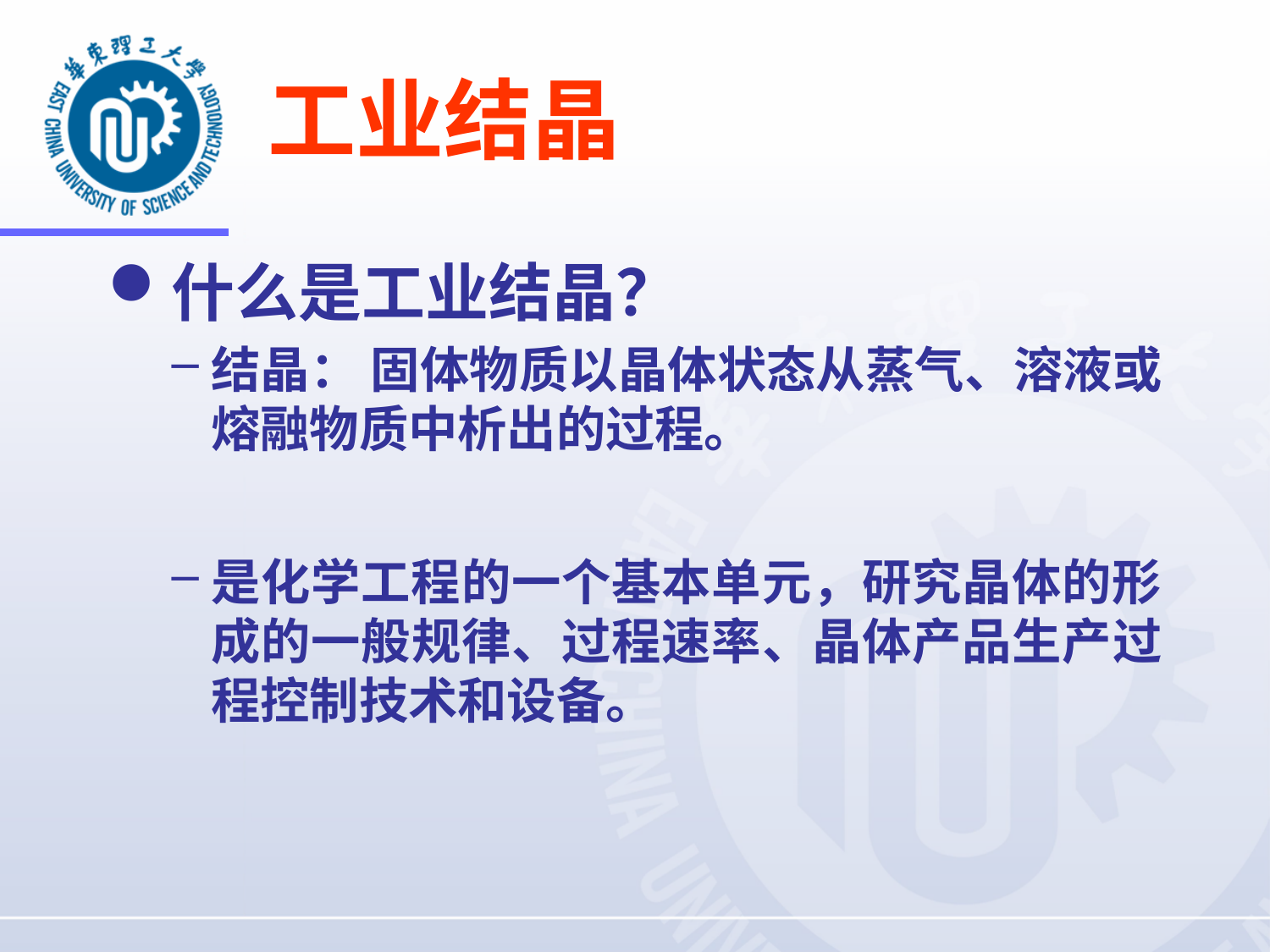

# 工业结晶
什么是工业结晶？
结晶： 固体物质以晶体状态从蒸气、溶液或熔融物质中析出的过程。

是化学工程的一个基本单元，研究晶体的形成的一般规律、过程速率、晶体产品生产过程控制技术和设备。